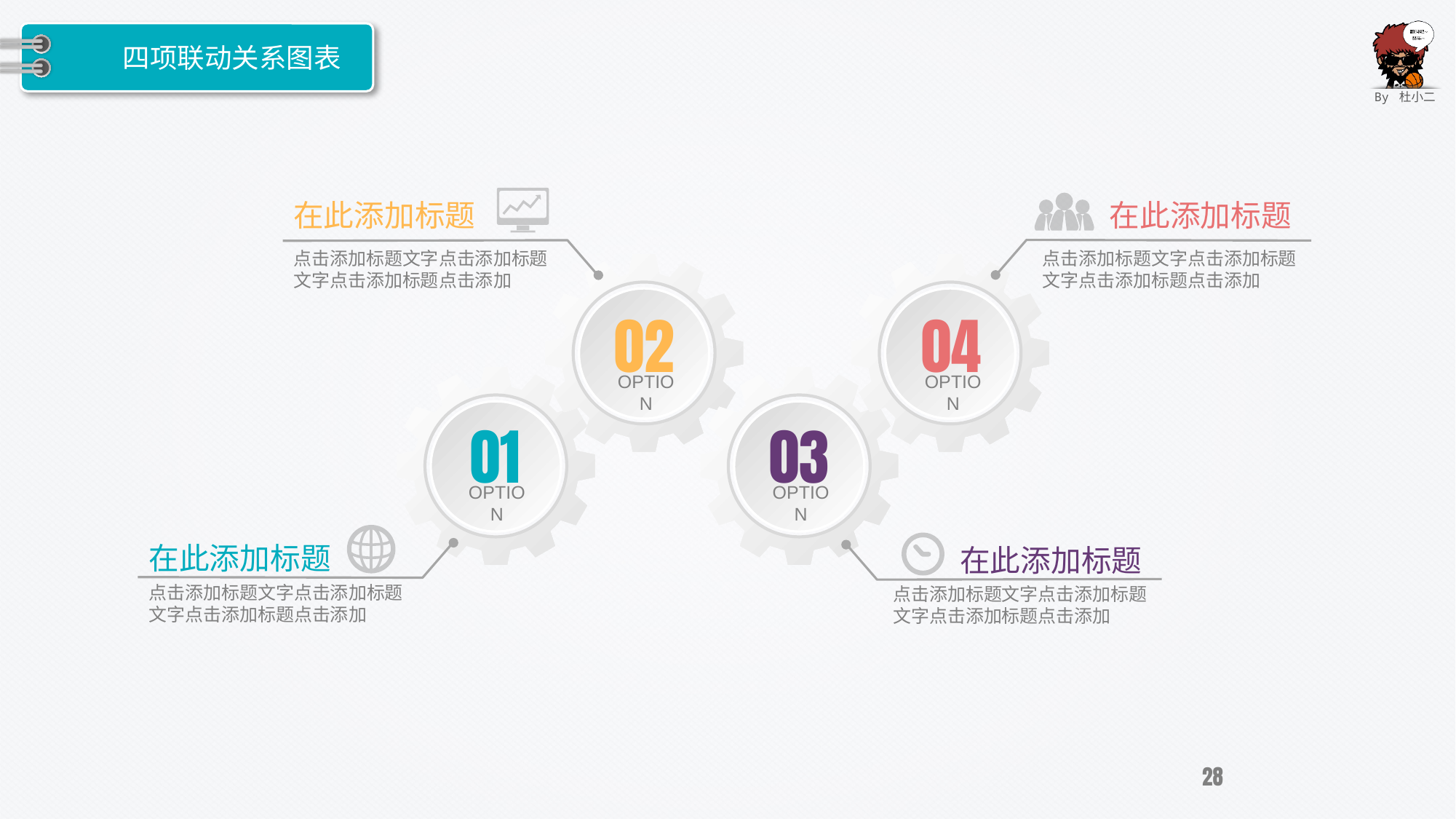

# 四项联动关系图表

在此添加标题

点击添加标题文字点击添加标题文字点击添加标题点击添加
在此添加标题

点击添加标题文字点击添加标题文字点击添加标题点击添加

02
OPTION
04
OPTION

01
OPTION
03
OPTION

点击添加标题文字点击添加标题文字点击添加标题点击添加
在此添加标题

点击添加标题文字点击添加标题文字点击添加标题点击添加
在此添加标题

28